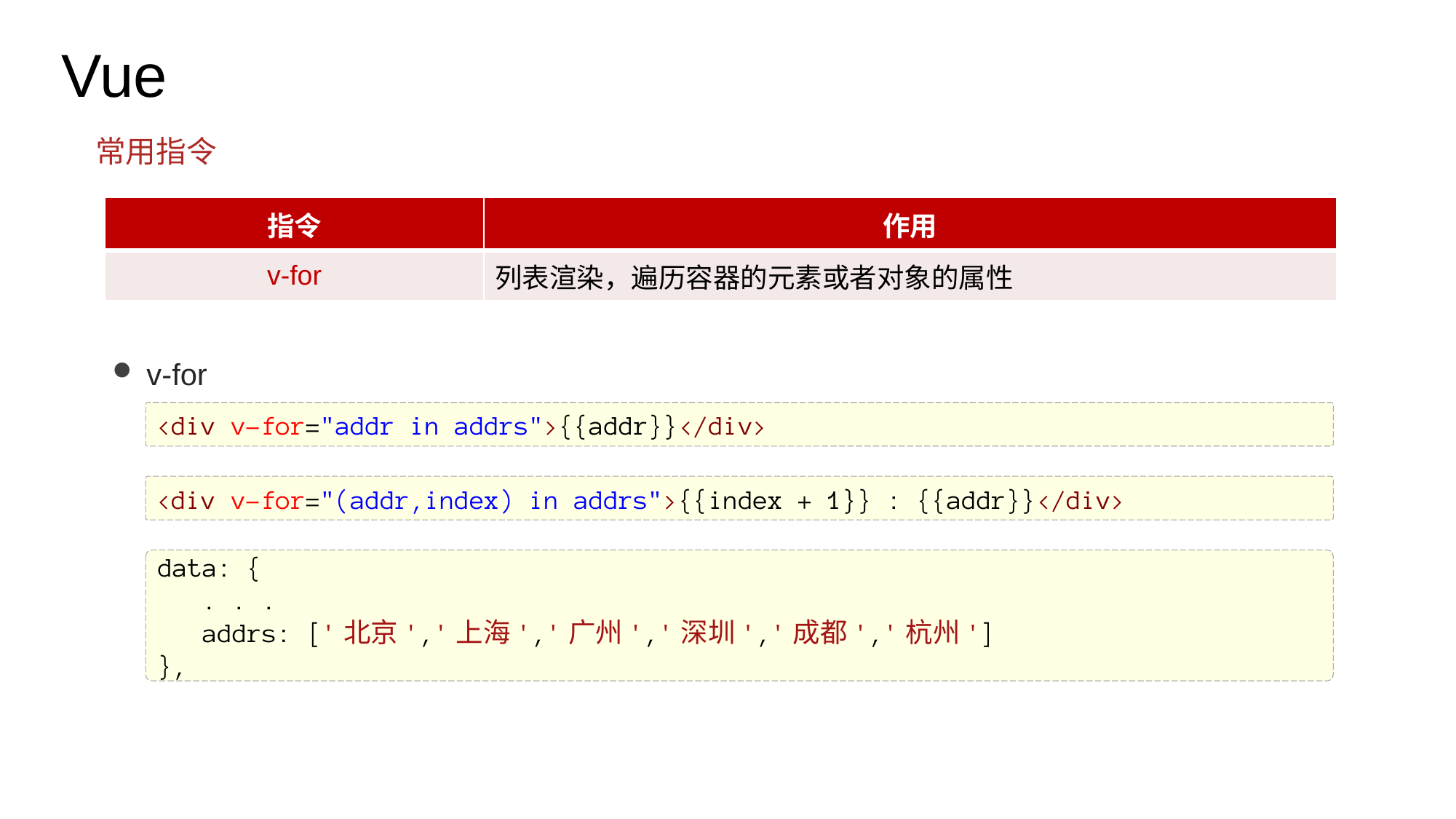

Vue
常用指令
| 指令 | 作用 |
| --- | --- |
| v-for | 列表渲染，遍历容器的元素或者对象的属性 |
v-for
<div v-for="addr in addrs">{{addr}}</div>
<div v-for="(addr,index) in addrs">{{index + 1}} : {{addr}}</div>
data: {
   . . .
   addrs: ['北京','上海','广州','深圳','成都','杭州']
},